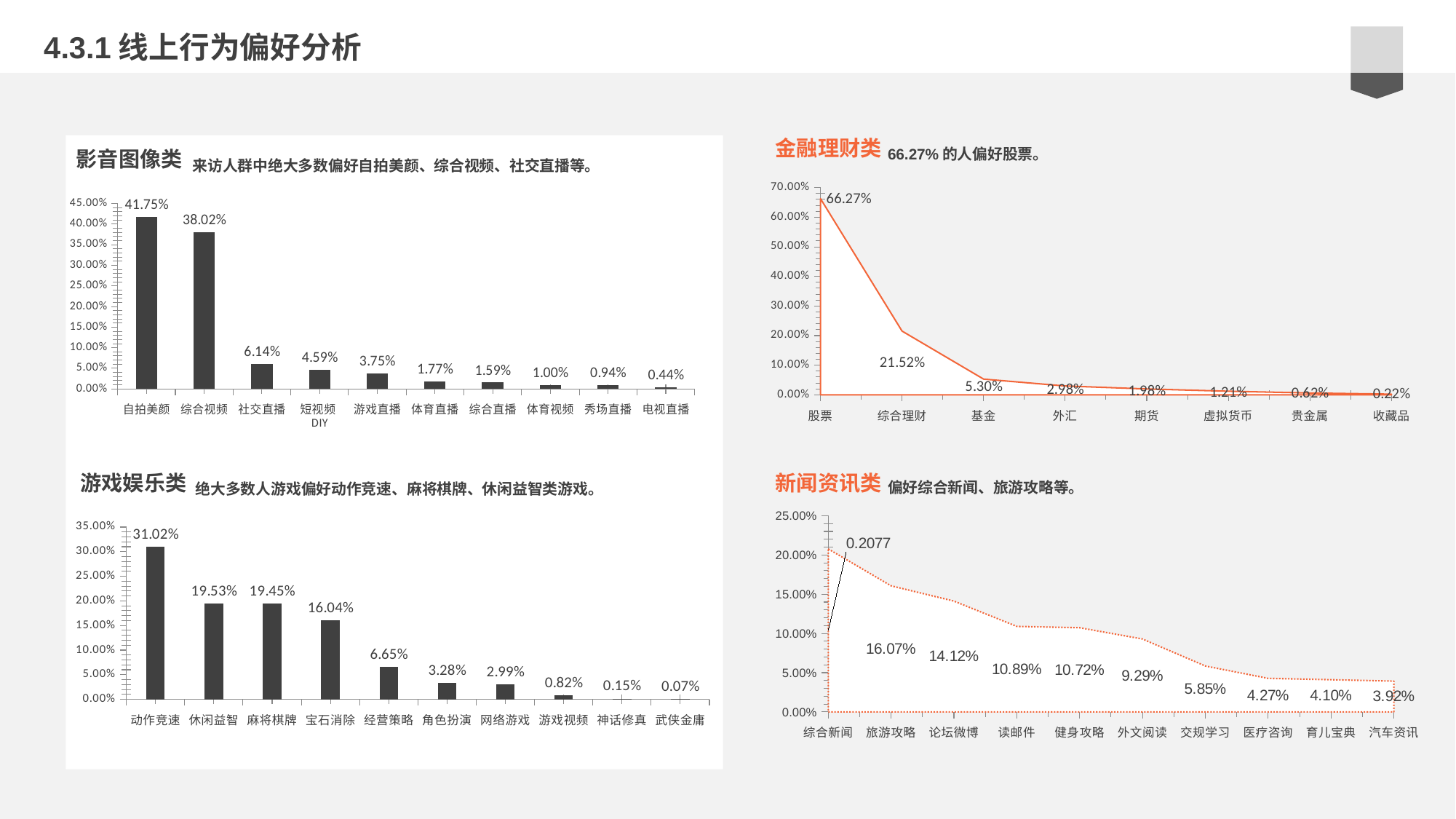

4.3.1线上行为偏好分析
127
金融理财类
66.27%的人偏好股票。

影音图像类
来访人群中绝大多数偏好自拍美颜、综合视频、社交直播等。

### Chart

| Category | 占比 |
|---|---|
| 自拍美颜 | 0.4175 |
| 综合视频 | 0.3802 |
| 社交直播 | 0.0614 |
| 短视频DIY | 0.0459 |
| 游戏直播 | 0.0375 |
| 体育直播 | 0.0177 |
| 综合直播 | 0.0159 |
| 体育视频 | 0.01 |
| 秀场直播 | 0.0094 |
| 电视直播 | 0.0044 |

### Chart

| Category | 占比 |
|---|---|
| 股票 | 0.6627 |
| 综合理财 | 0.2152 |
| 基金 | 0.053 |
| 外汇 | 0.0298 |
| 期货 | 0.0198 |
| 虚拟货币 | 0.0121 |
| 贵金属 | 0.0062 |
| 收藏品 | 0.0022 |

### Chart

| Category | 占比 |
|---|---|
| 动作竞速 | 0.3102 |
| 休闲益智 | 0.1953 |
| 麻将棋牌 | 0.1945 |
| 宝石消除 | 0.1604 |
| 经营策略 | 0.0665 |
| 角色扮演 | 0.0328 |
| 网络游戏 | 0.0299 |
| 游戏视频 | 0.0082 |
| 神话修真 | 0.0015 |
| 武侠金庸 | 0.0007 |
游戏娱乐类
新闻资讯类
偏好综合新闻、旅游攻略等。
绝大多数人游戏偏好动作竞速、麻将棋牌、休闲益智类游戏。

### Chart

| Category | 占比 |
|---|---|
| 综合新闻 | 0.2077 |
| 旅游攻略 | 0.1607 |
| 论坛微博 | 0.1412 |
| 读邮件 | 0.1089 |
| 健身攻略 | 0.1072 |
| 外文阅读 | 0.0929 |
| 交规学习 | 0.0585 |
| 医疗咨询 | 0.0427 |
| 育儿宝典 | 0.041 |
| 汽车资讯 | 0.0392 |